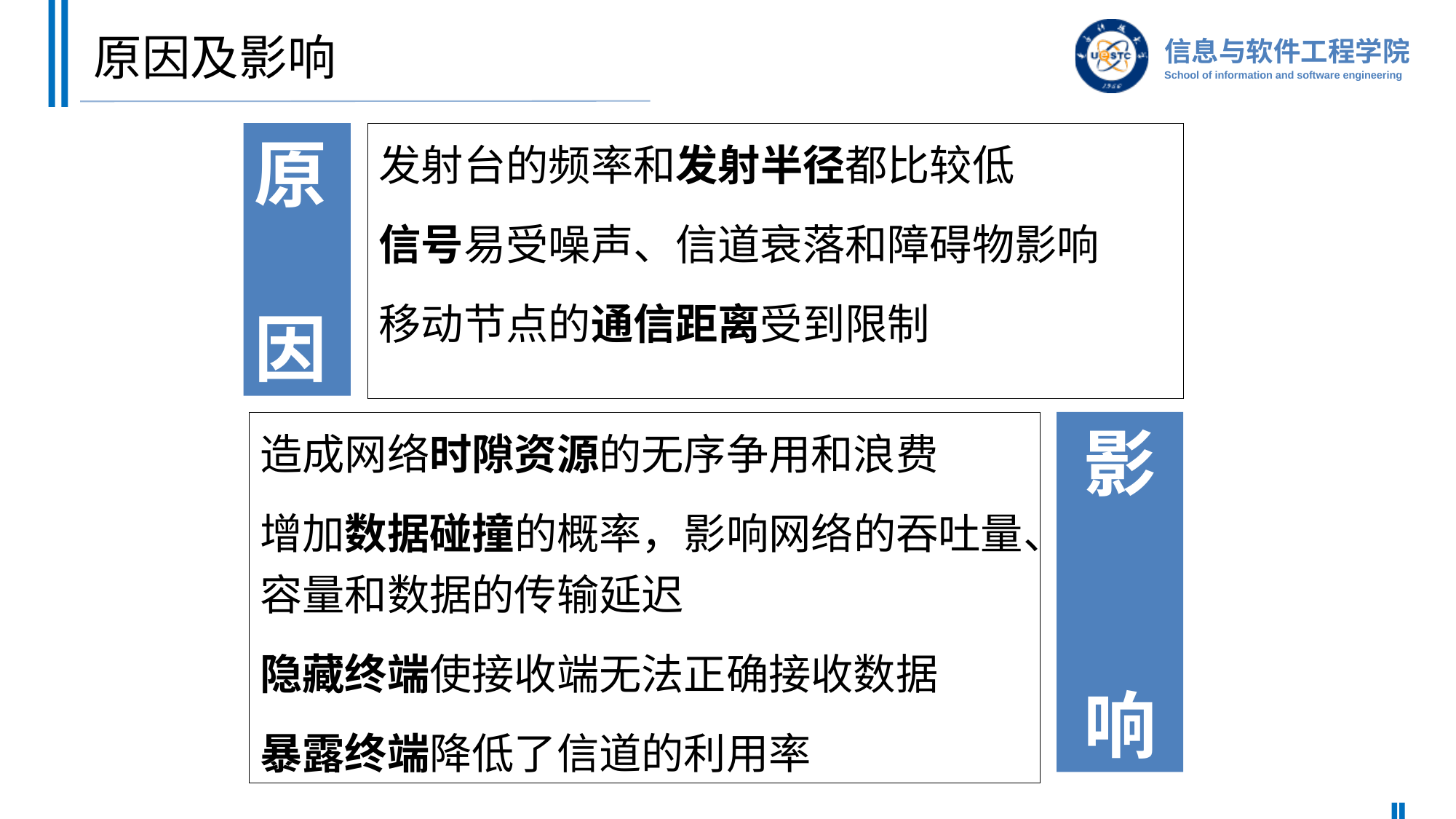

# 原因及影响
原

因
发射台的频率和发射半径都比较低
信号易受噪声、信道衰落和障碍物影响
移动节点的通信距离受到限制

造成网络时隙资源的无序争用和浪费
增加数据碰撞的概率，影响网络的吞吐量、容量和数据的传输延迟
隐藏终端使接收端无法正确接收数据
暴露终端降低了信道的利用率
影

响